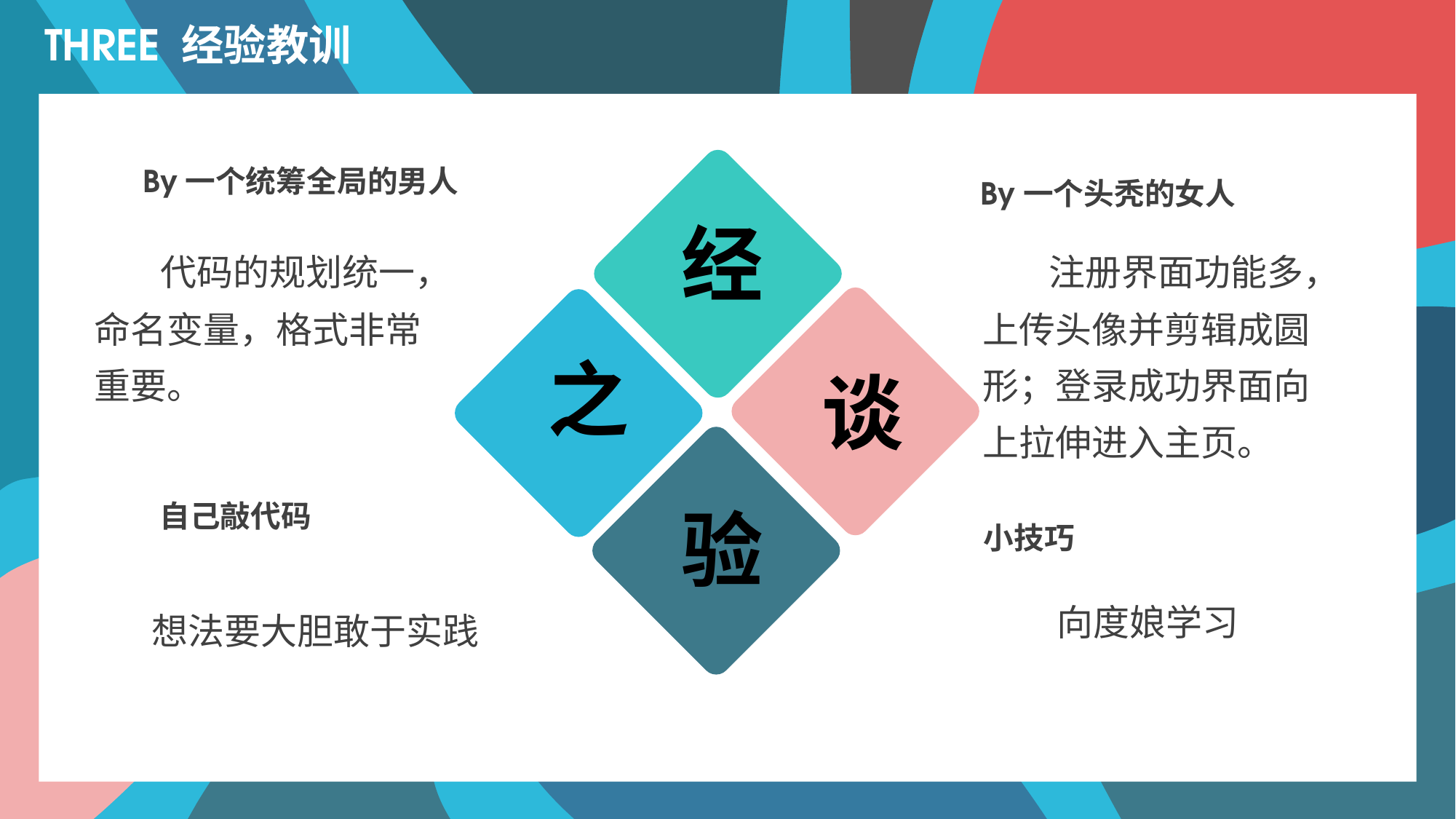

THREE 经验教训
By一个统筹全局的男人
By一个头秃的女人

经
       代码的规划统一，命名变量，格式非常重要。
       注册界面功能多，上传头像并剪辑成圆形；登录成功界面向上拉伸进入主页。

之
谈

自己敲代码
验
小技巧
     想法要大胆敢于实践
        向度娘学习